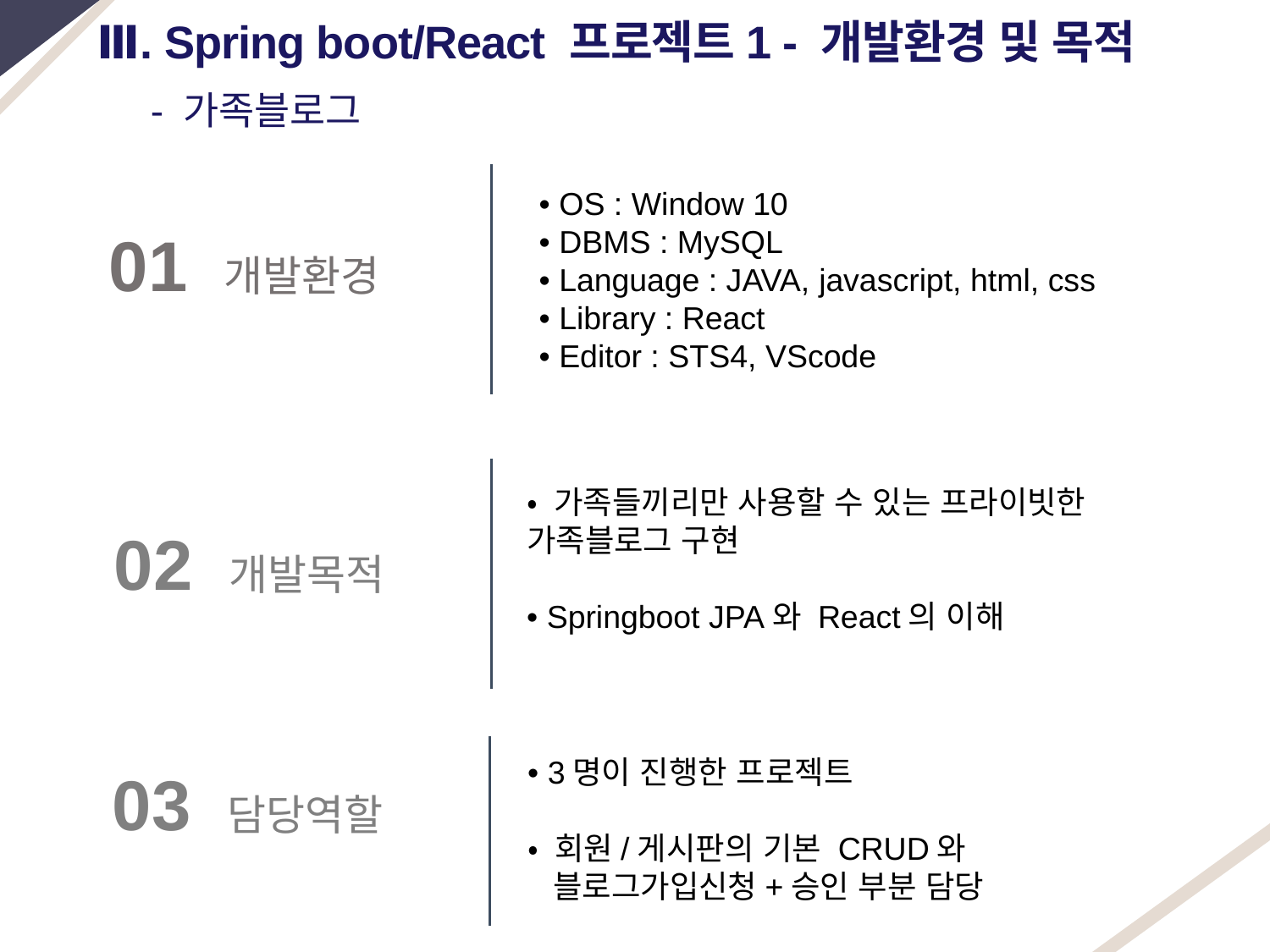

Ⅲ. Spring boot/React 프로젝트1 - 개발환경 및 목적
     - 가족블로그
• OS : Window 10
• DBMS : MySQL
• Language : JAVA, javascript, html, css
• Library : React
• Editor : STS4, VScode
01 개발환경
• 가족들끼리만 사용할 수 있는 프라이빗한   가족블로그 구현

• Springboot JPA와 React의 이해
02 개발목적
• 3명이 진행한 프로젝트

• 회원/게시판의 기본 CRUD와
  블로그가입신청+승인 부분 담당
03 담당역할